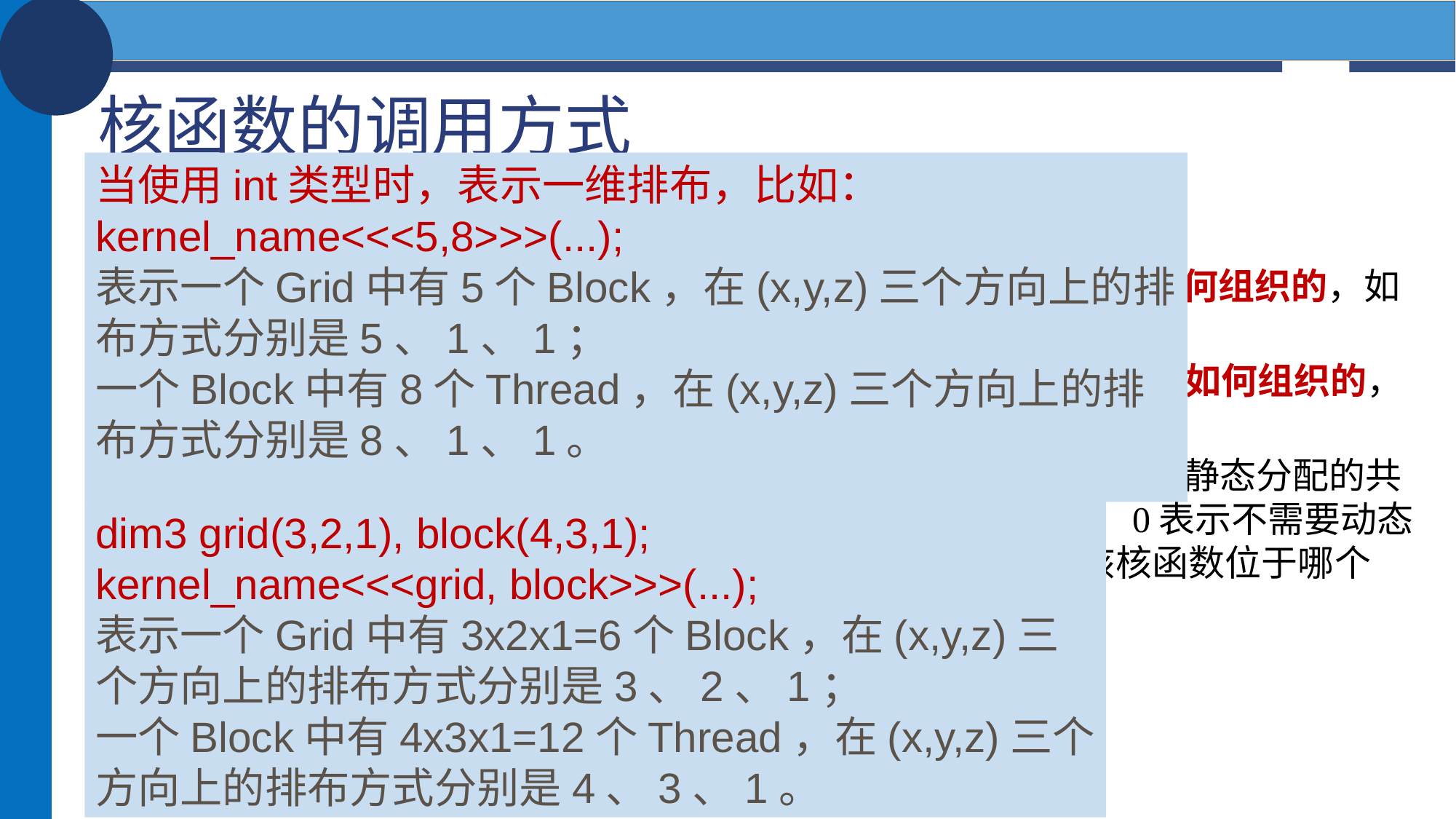

# 核函数的调用方式
当使用int类型时，表示一维排布，比如：
kernel_name<<<5,8>>>(...);
表示一个Grid中有5个Block，在(x,y,z)三个方向上的排布方式分别是5、1、1；
一个Block中有8个Thread，在(x,y,z)三个方向上的排布方式分别是8、1、1。

kernel<<<Dg, Db, Ns, S>>>(param list)
Dg：int型或者dim3类型(x,y,z)，定义一个Grid中Block是如何组织的，如果是int型，则表示一维组织结构
Db：int型或者dim3类型(x,y,z)，定义一个Block中Thread是如何组织的，如果是int型，则表示一维组织结构
Ns：size_t类型，可缺省，默认为0； 用于设置每个block除了静态分配的共享内存外，最多能动态分配的共享内存大小，单位为byte。 0表示不需要动态分配。S：cudaStream_t类型，可缺省，默认为0。 表示该核函数位于哪个流。

dim3 grid(3,2,1), block(4,3,1);
kernel_name<<<grid, block>>>(...);
表示一个Grid中有3x2x1=6个Block，在(x,y,z)三个方向上的排布方式分别是3、2、1；
一个Block中有4x3x1=12个Thread，在(x,y,z)三个方向上的排布方式分别是4、3、1。